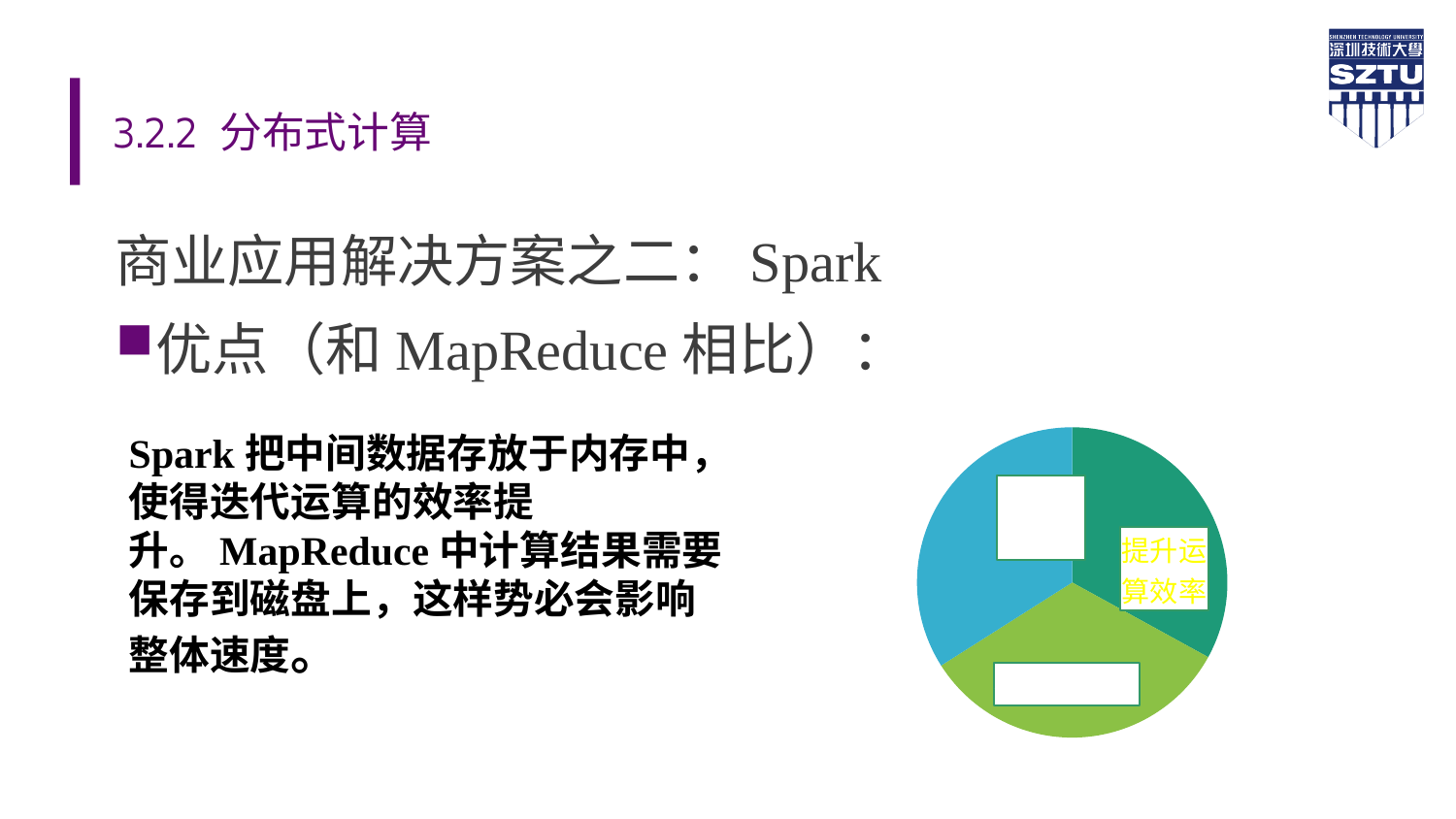

# 3.2.2 分布式计算
商业应用解决方案之二：Spark
优点（和MapReduce相比）：

### Chart

| Category | % |
|---|---|
| 1 | 0.330000000000001 |
| 2 | 0.330000000000001 |
| 3 | 0.34 |
|  | None |
Spark把中间数据存放于内存中，使得迭代运算的效率提升。MapReduce中计算结果需要保存到磁盘上，这样势必会影响整体速度。